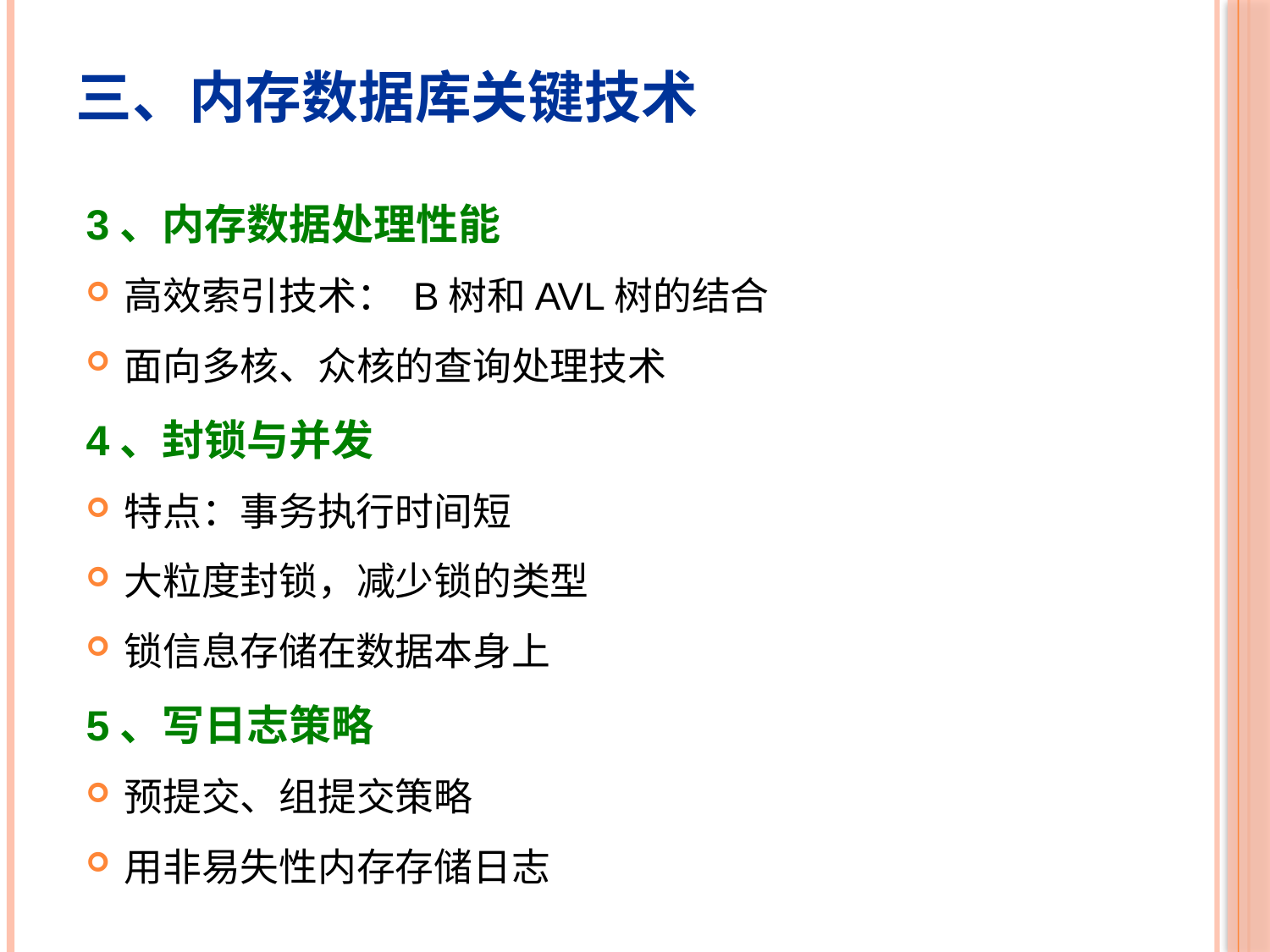

三、内存数据库关键技术
3、内存数据处理性能
高效索引技术： B树和AVL树的结合
面向多核、众核的查询处理技术
4、封锁与并发
特点：事务执行时间短
大粒度封锁，减少锁的类型
锁信息存储在数据本身上
5、写日志策略
预提交、组提交策略
用非易失性内存存储日志